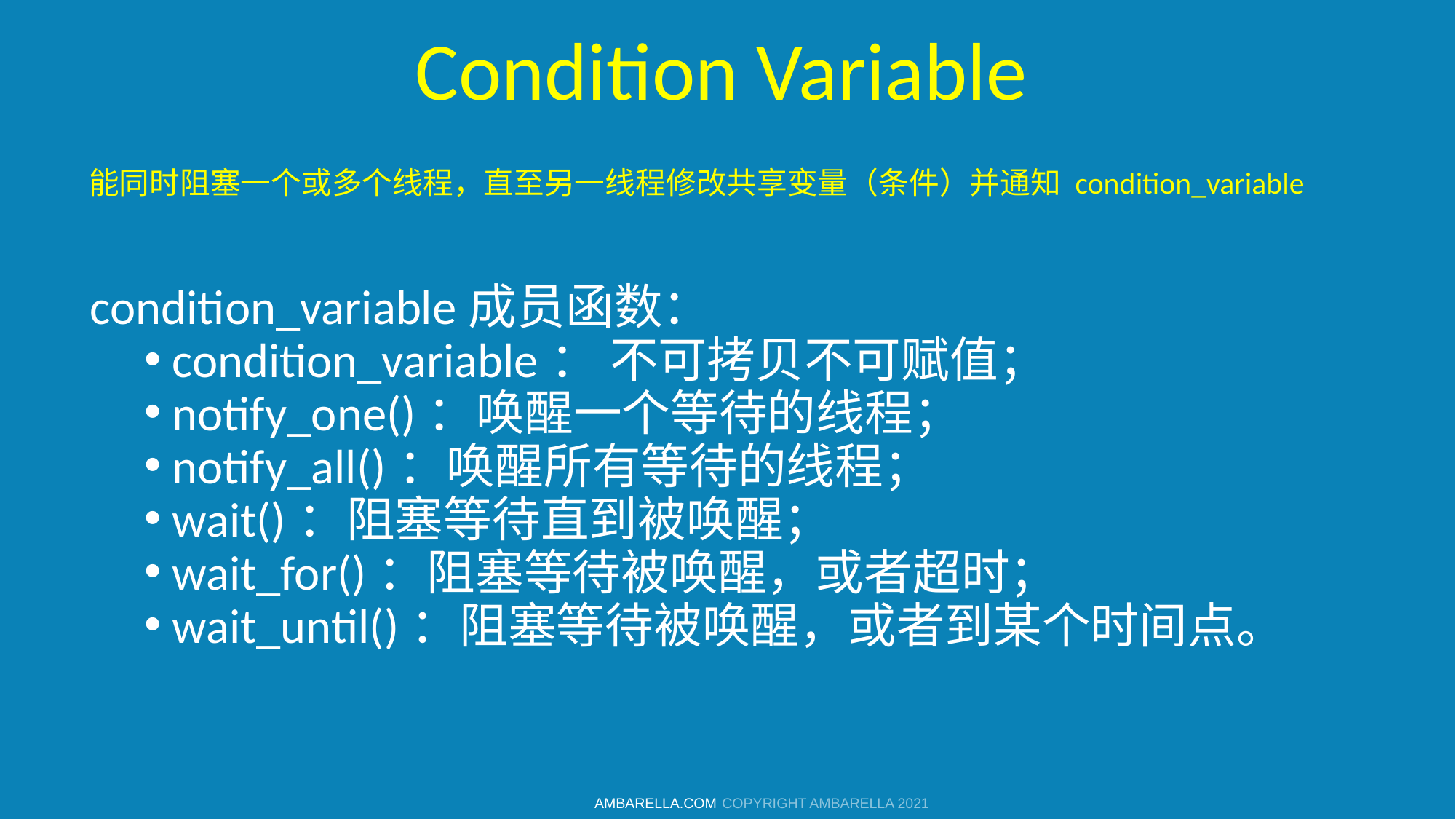

# Condition Variable
       能同时阻塞一个或多个线程，直至另一线程修改共享变量（条件）并通知 condition_variable

condition_variable成员函数：
condition_variable： 不可拷贝不可赋值；
notify_one()：唤醒一个等待的线程；
notify_all()：唤醒所有等待的线程；
wait()：阻塞等待直到被唤醒；
wait_for()：阻塞等待被唤醒，或者超时；
wait_until()：阻塞等待被唤醒，或者到某个时间点。